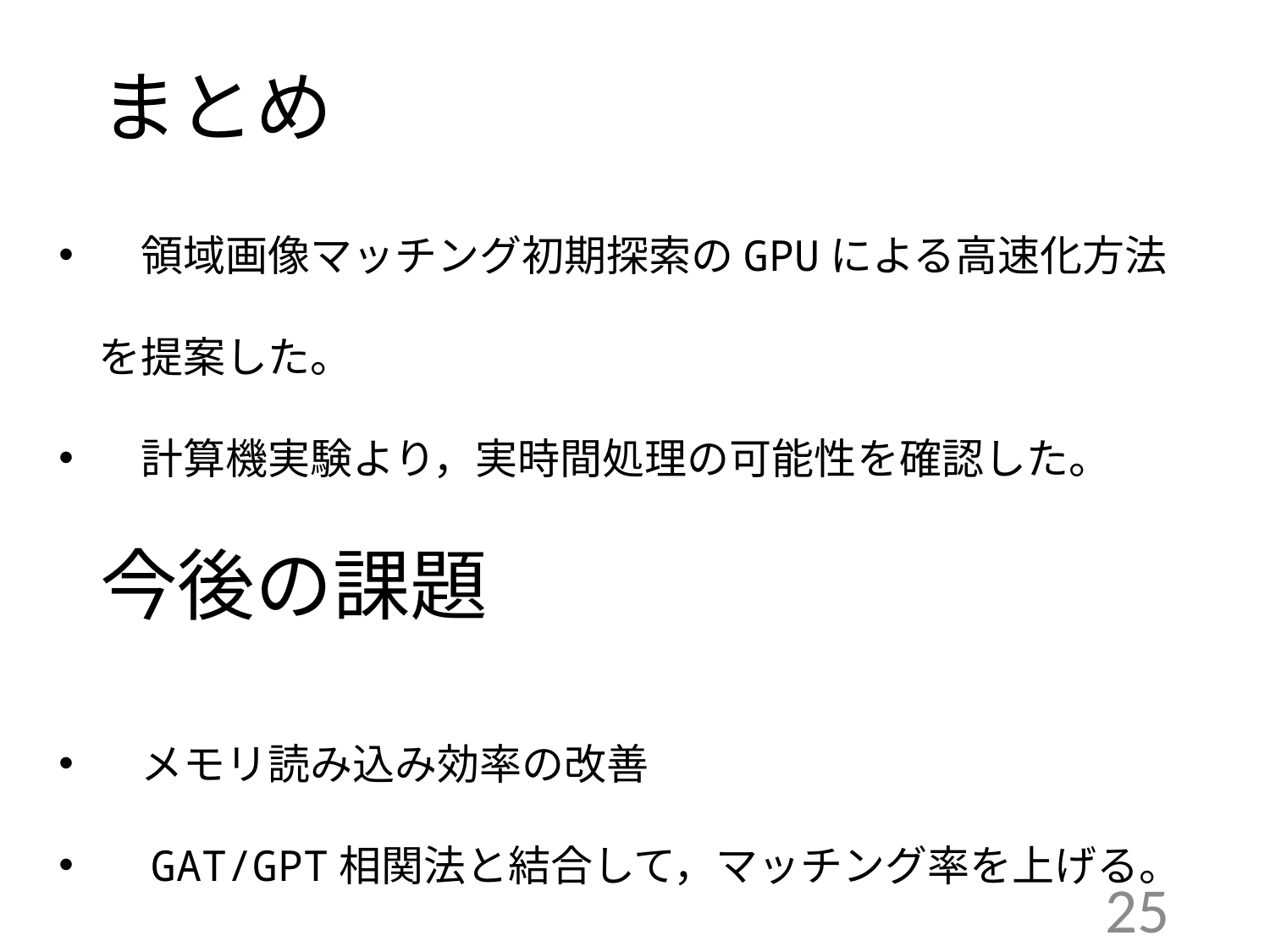

まとめ
　領域画像マッチング初期探索のGPUによる高速化方法を提案した。
　計算機実験より，実時間処理の可能性を確認した。
今後の課題
　メモリ読み込み効率の改善
　GAT/GPT相関法と結合して，マッチング率を上げる。
25